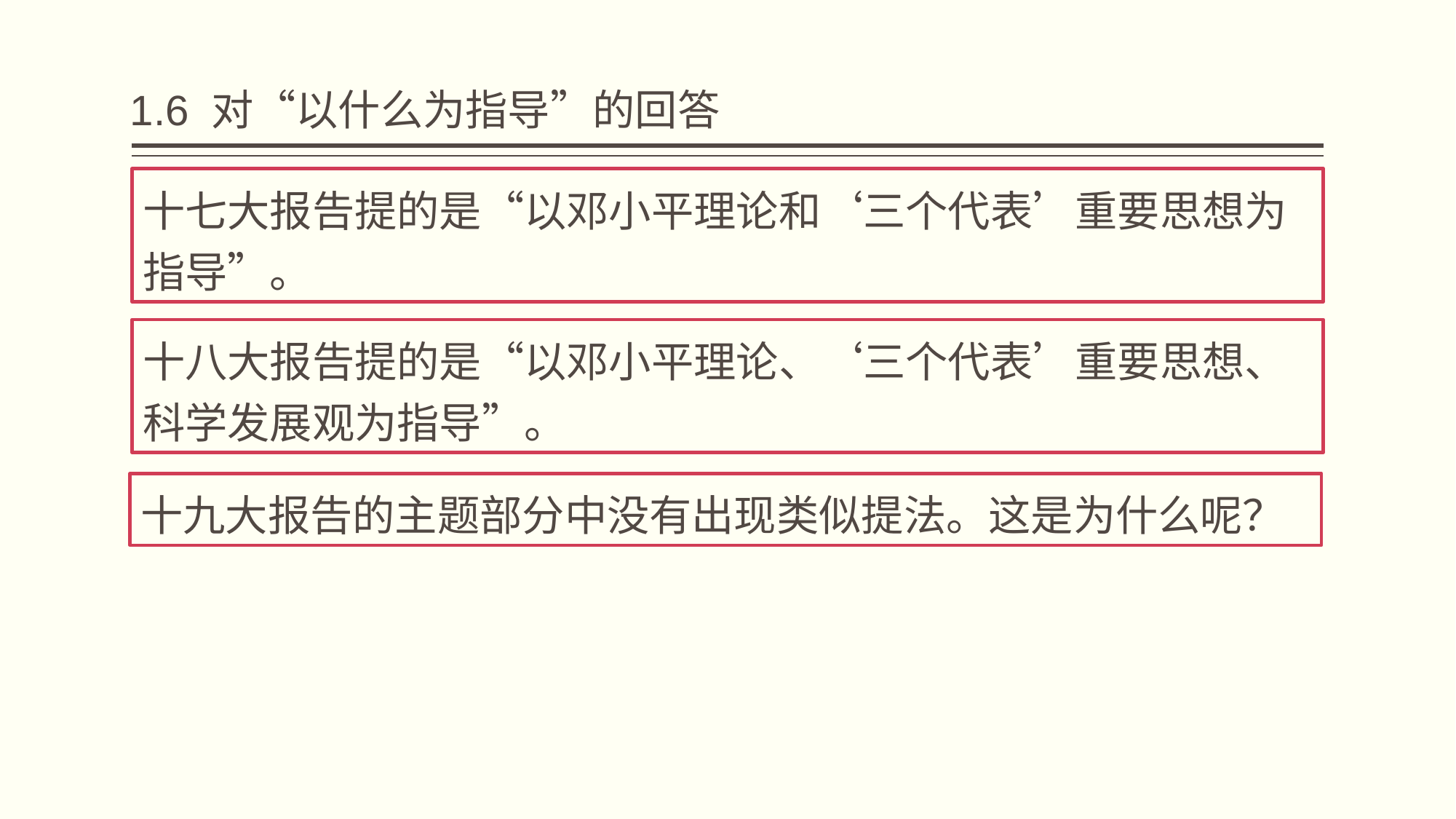

# 1.6 对“以什么为指导”的回答
十七大报告提的是“以邓小平理论和‘三个代表’重要思想为指导”。
十八大报告提的是“以邓小平理论、‘三个代表’重要思想、科学发展观为指导”。
十九大报告的主题部分中没有出现类似提法。这是为什么呢？